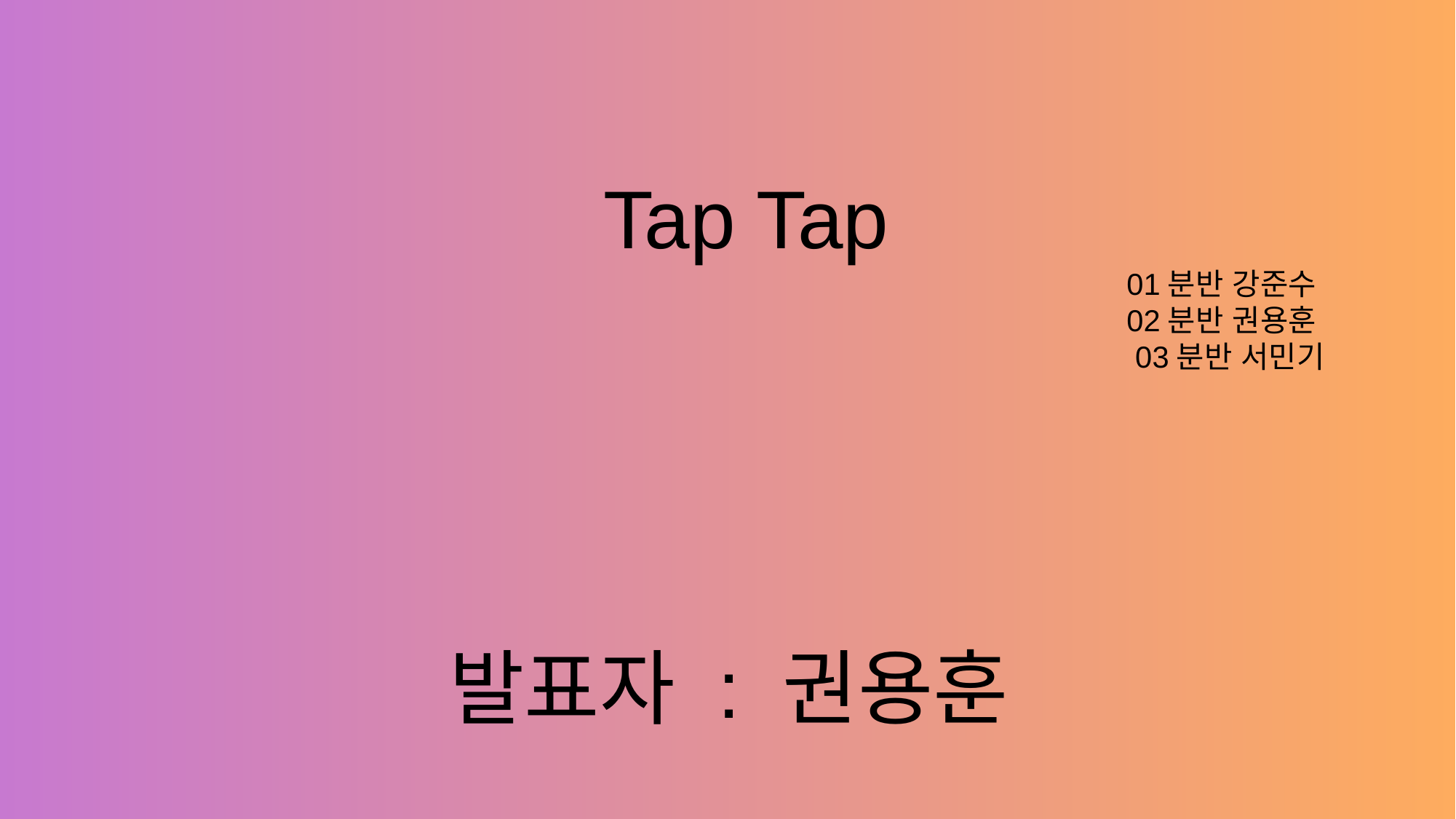

Tap Tap
01분반 강준수
02분반 권용훈
03분반 서민기
발표자 : 권용훈